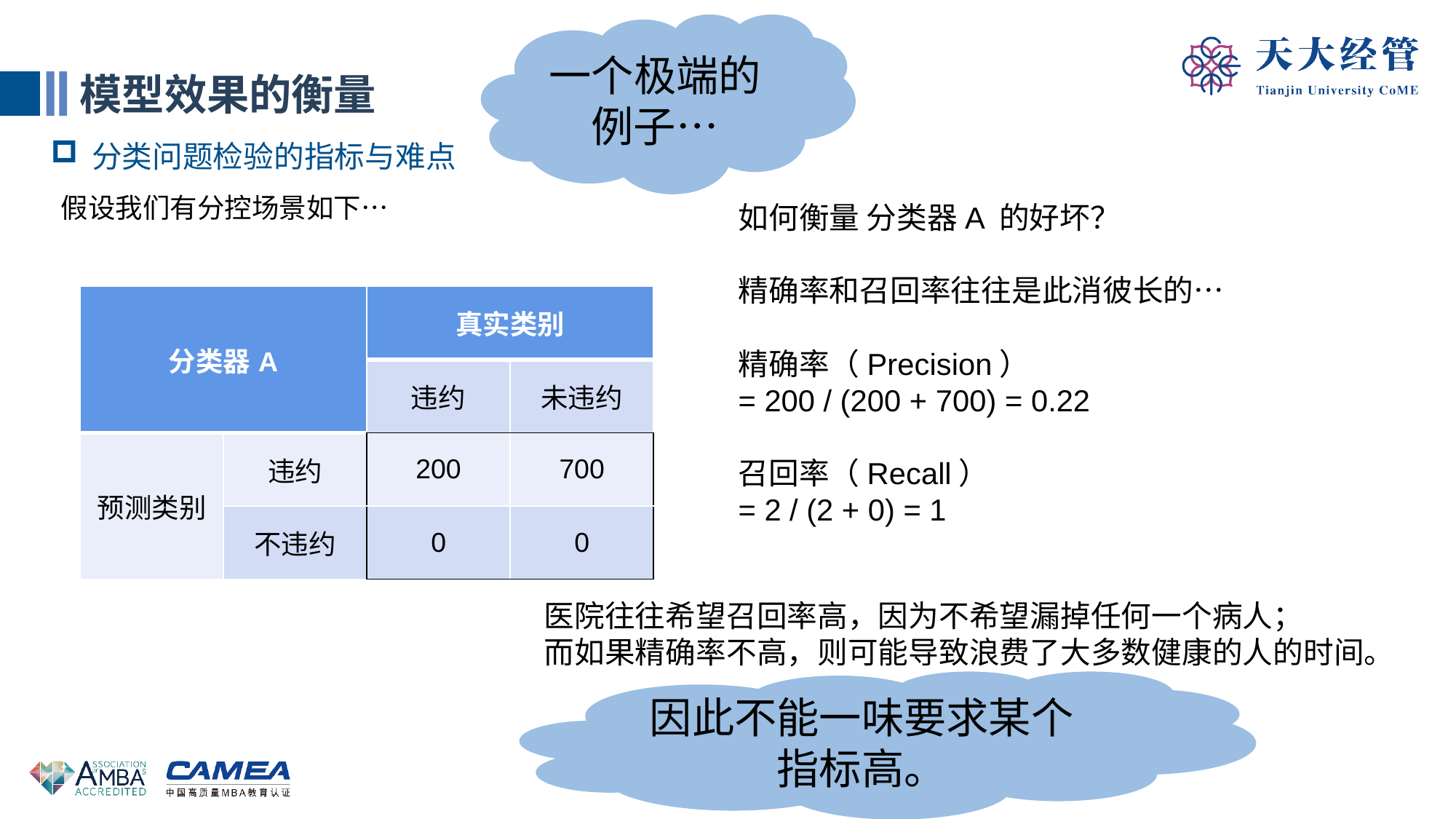

一个极端的例子…
模型效果的衡量

分类问题检验的指标与难点
假设我们有分控场景如下…
如何衡量 分类器A 的好坏？

精确率和召回率往往是此消彼长的…

精确率（Precision）
= 200 / (200 + 700) = 0.22

召回率（Recall）
= 2 / (2 + 0) = 1
| 分类器A |  | 真实类别 |  |
| --- | --- | --- | --- |
|  |  | 违约 | 未违约 |
| 预测类别 | 违约 | 200 | 700 |
|  | 不违约 | 0 | 0 |
医院往往希望召回率高，因为不希望漏掉任何一个病人；
而如果精确率不高，则可能导致浪费了大多数健康的人的时间。
因此不能一味要求某个指标高。